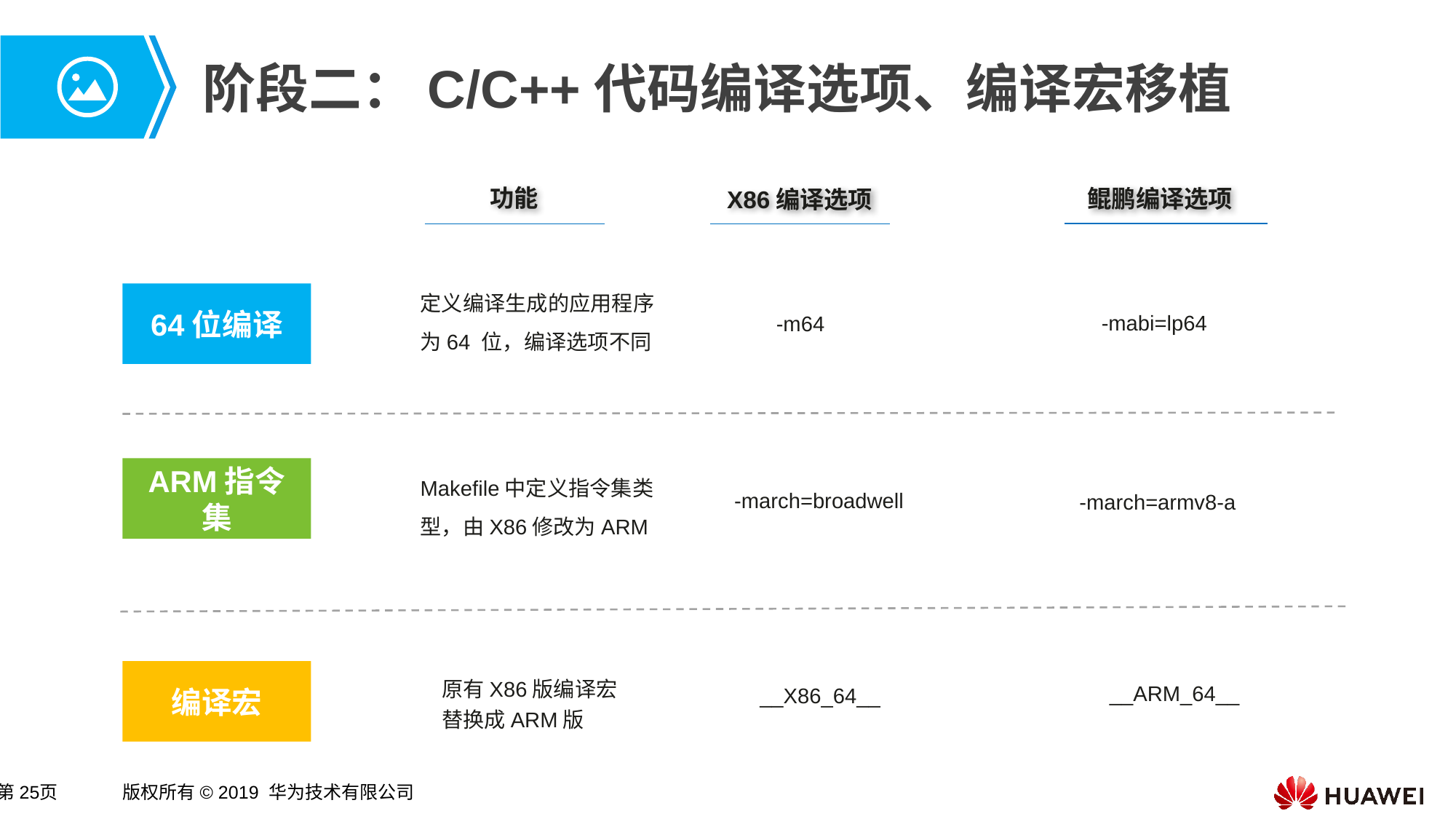

# 阶段二：C/C++代码编译选项、编译宏移植
功能
鲲鹏编译选项
X86编译选项
定义编译生成的应用程序为64 位，编译选项不同
64位编译
-mabi=lp64
-m64
Makefile中定义指令集类型，由X86修改为ARM
ARM指令集
-march=broadwell
-march=armv8-a
编译宏
__X86_64__
原有X86版编译宏替换成ARM版
__ARM_64__